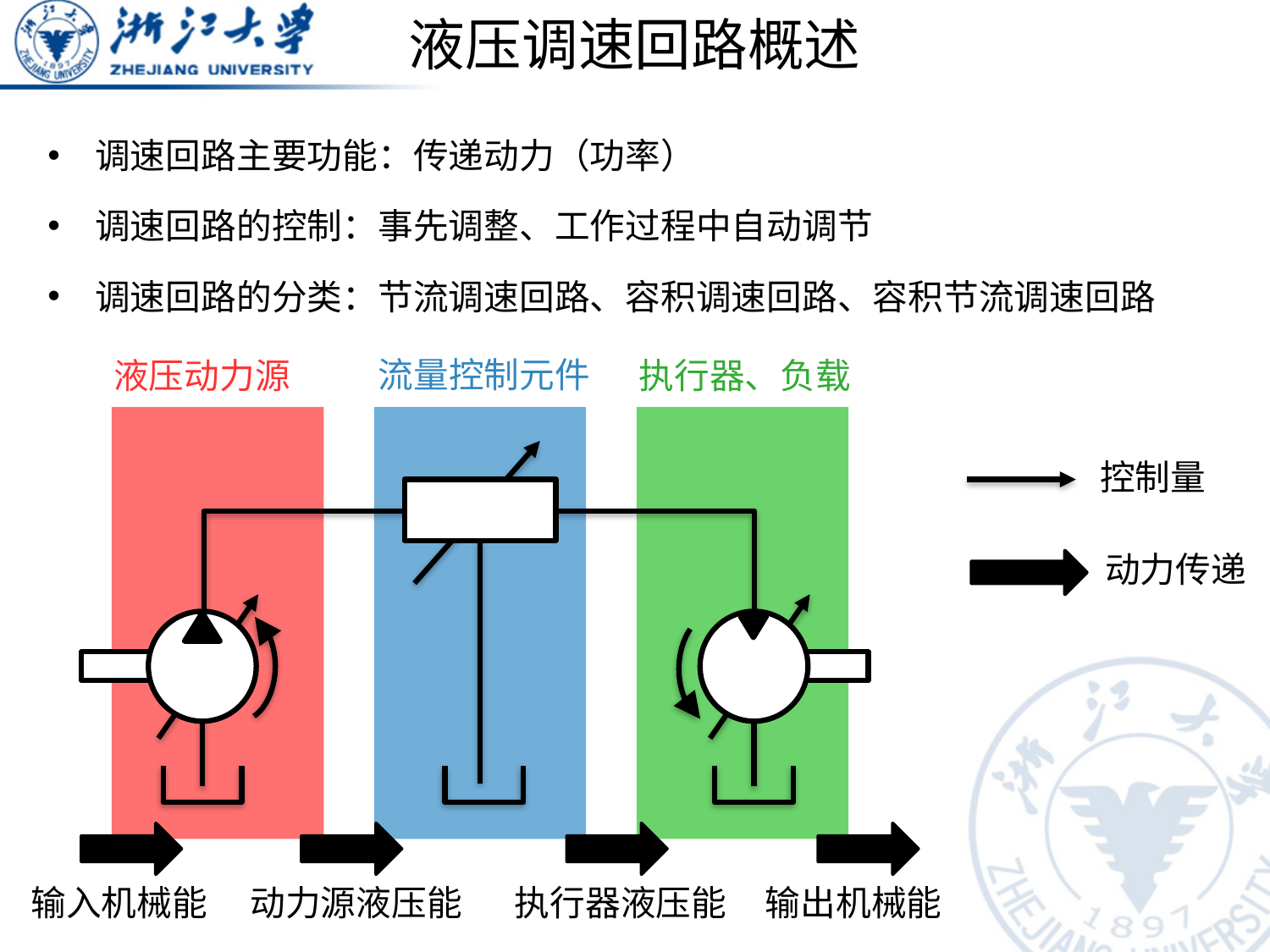

# 液压调速回路概述
调速回路主要功能：传递动力（功率）
调速回路的控制：事先调整、工作过程中自动调节
调速回路的分类：节流调速回路、容积调速回路、容积节流调速回路
流量控制元件
液压动力源
执行器、负载

控制量
动力传递

输出机械能
输入机械能
动力源液压能
执行器液压能